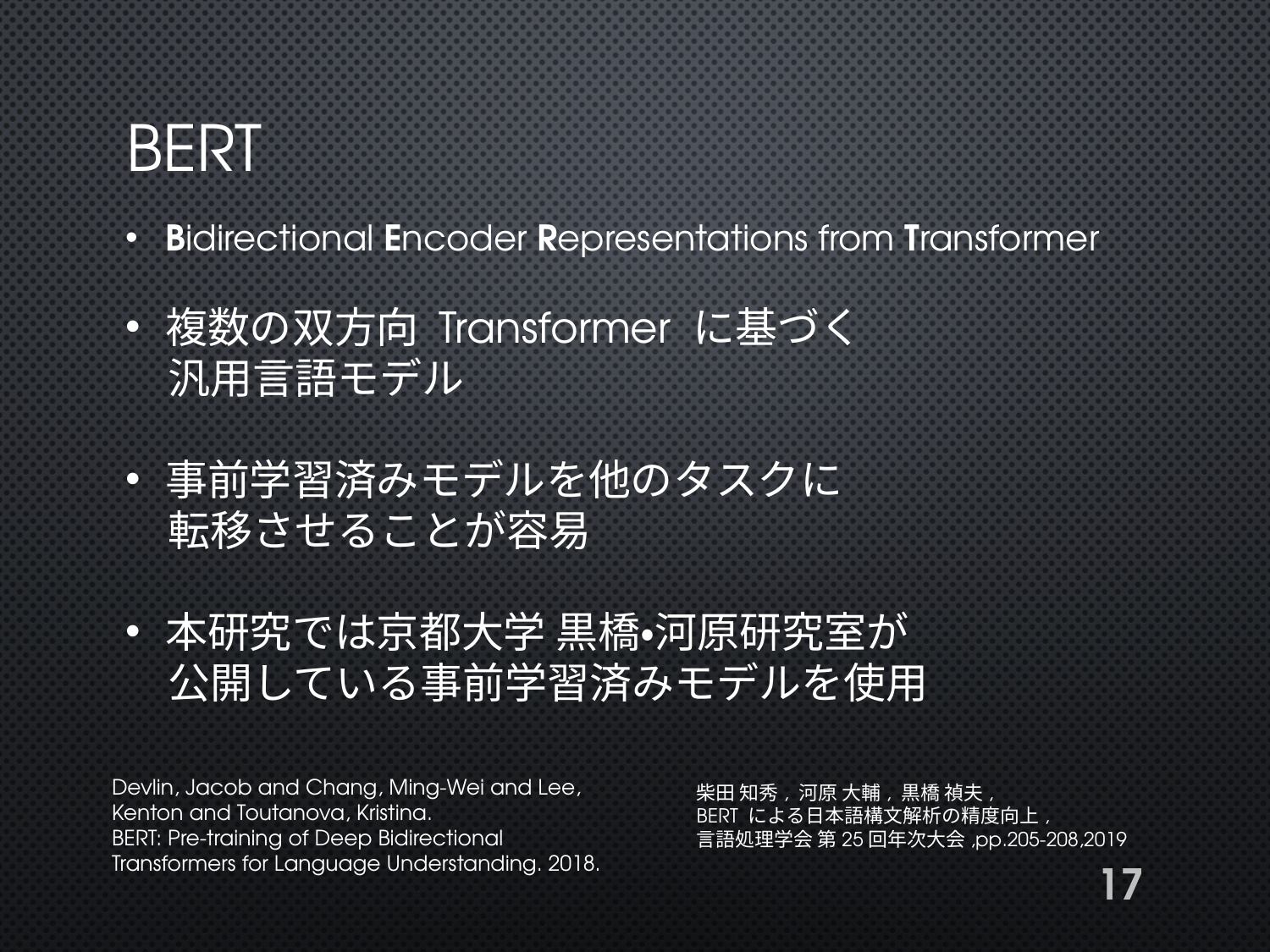

# BERT
Bidirectional Encoder Representations from Transformer

複数の双方向 Transformer に基づく
　汎用言語モデル

事前学習済みモデルを他のタスクに
　転移させることが容易

本研究では京都大学 黒橋・河原研究室が
　公開している事前学習済みモデルを使用

Devlin, Jacob and Chang, Ming-Wei and Lee, Kenton and Toutanova, Kristina.
BERT: Pre-training of Deep Bidirectional Transformers for Language Understanding. 2018.
柴田 知秀, 河原 大輔, 黒橋 禎夫,
BERT による日本語構文解析の精度向上,
言語処理学会 第25回年次大会,pp.205-208,2019
17